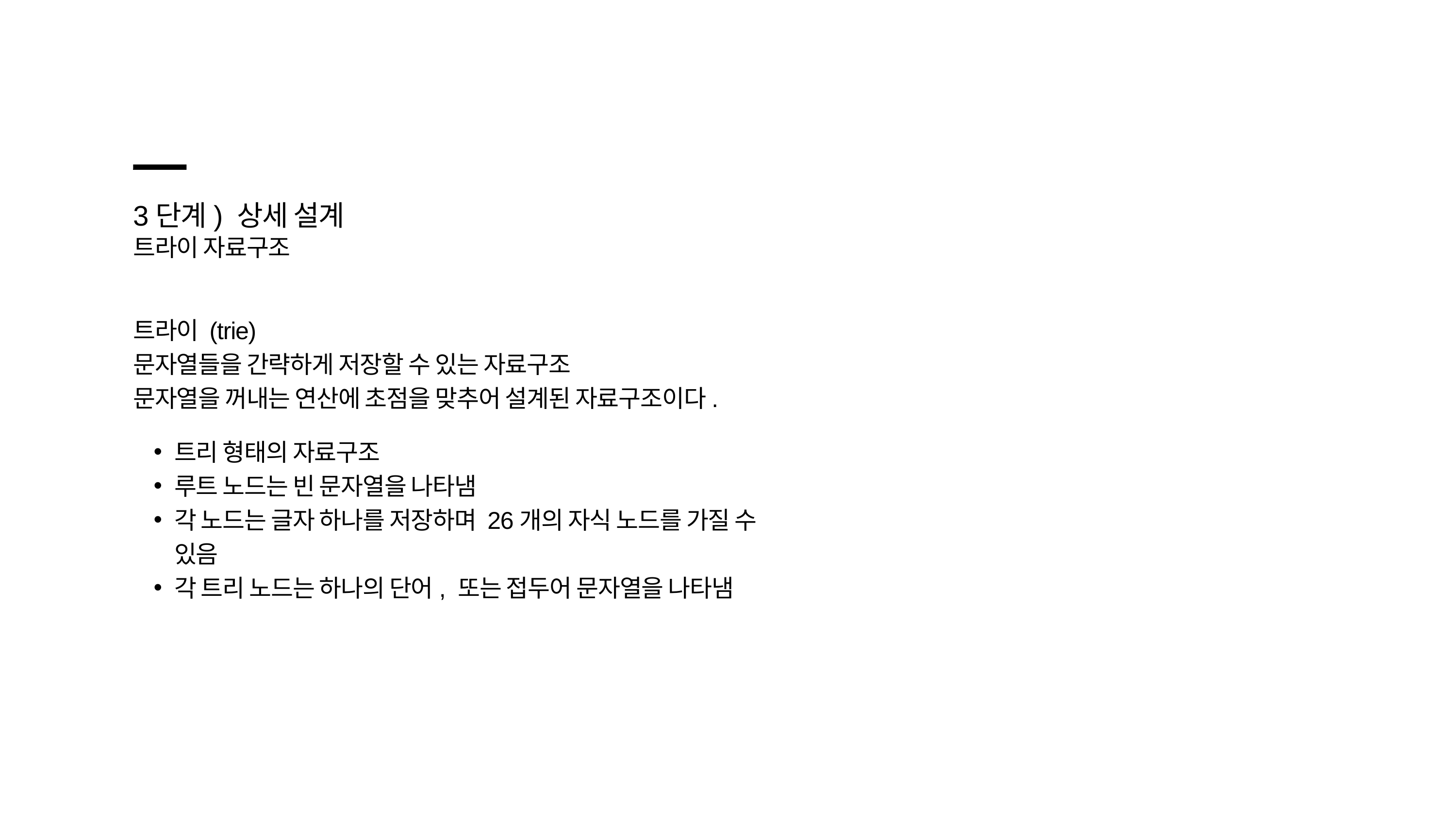

3단계) 상세 설계
트라이 자료구조
트라이 (trie)
문자열들을 간략하게 저장할 수 있는 자료구조
문자열을 꺼내는 연산에 초점을 맞추어 설계된 자료구조이다.
트리 형태의 자료구조
루트 노드는 빈 문자열을 나타냄
각 노드는 글자 하나를 저장하며 26개의 자식 노드를 가질 수 있음
각 트리 노드는 하나의 단어, 또는 접두어 문자열을 나타냄